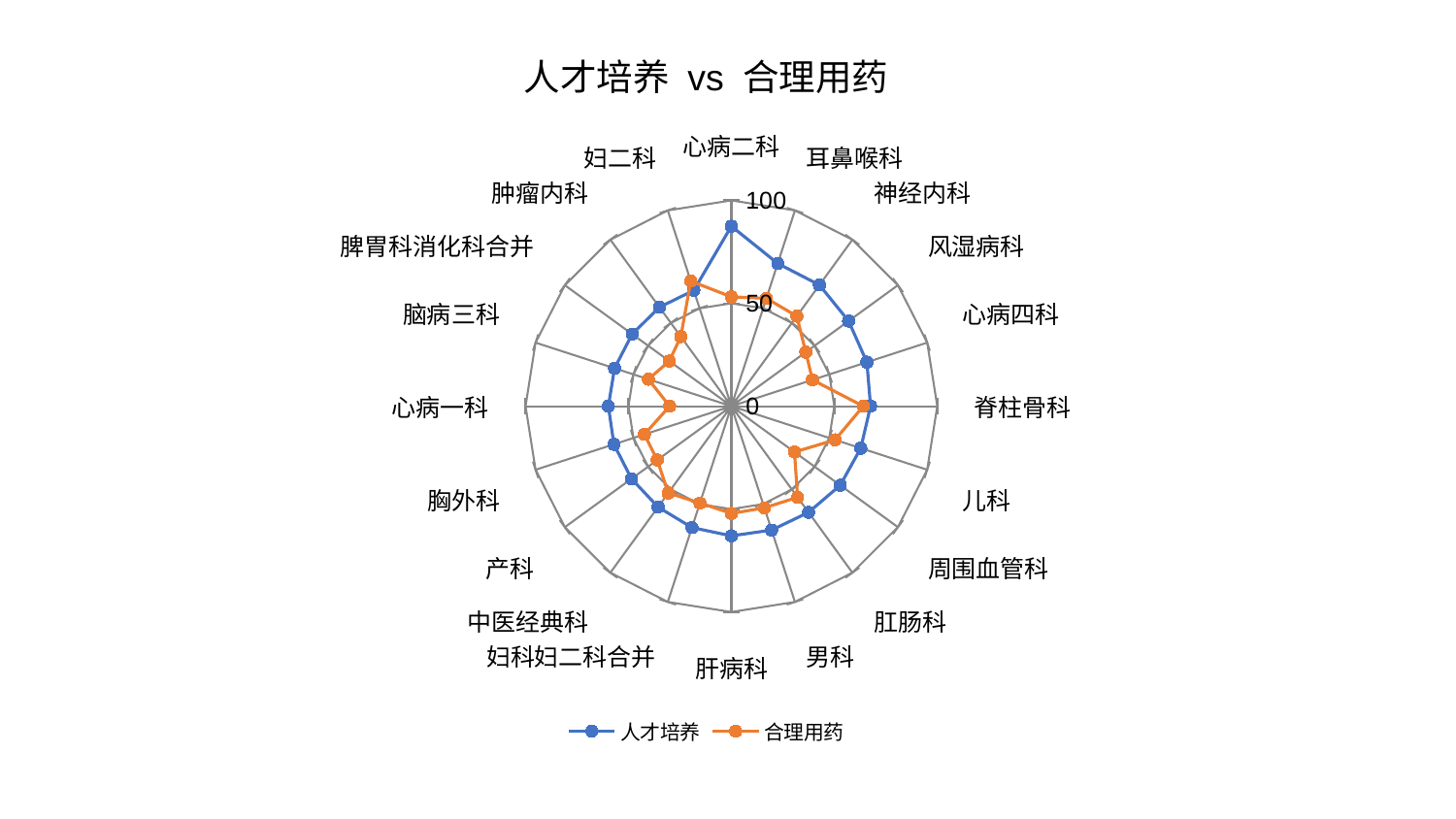

### Chart: 人才培养 vs 合理用药

| Category | 人才培养 | 合理用药 |
|---|---|---|
| 心病二科 | 87.47034847419407 | 53.12870481424645 |
| 耳鼻喉科 | 72.91538625723489 | 55.108491997072505 |
| 神经内科 | 72.7849735363078 | 54.08054494442165 |
| 风湿病科 | 70.39502053697642 | 44.69885344595647 |
| 心病四科 | 69.20366859710943 | 41.424465296707965 |
| 脊柱骨科 | 67.60662708272875 | 64.07695150608272 |
| 儿科 | 66.09541534761401 | 52.9723187951036 |
| 周围血管科 | 65.37409751927201 | 37.91839883486412 |
| 肛肠科 | 63.796444333650605 | 54.74370149963262 |
| 男科 | 63.288235429496524 | 51.95398467102343 |
| 肝病科 | 63.00526015752701 | 52.12702128982471 |
| 妇科妇二科合并 | 62.02278104706892 | 49.4978744208022 |
| 中医经典科 | 60.578220436010035 | 52.141311589570485 |
| 产科 | 60.0083405699957 | 44.5106519131521 |
| 胸外科 | 60.0055523227118 | 44.45350691827492 |
| 心病一科 | 59.76143002475288 | 30.00696823799408 |
| 脑病三科 | 59.659041504672615 | 42.40600646219652 |
| 脾胃科消化科合并 | 59.59604769624295 | 37.296134888111105 |
| 肿瘤内科 | 59.44352912787199 | 41.7861831892871 |
| 妇二科 | 59.16870197985654 | 63.90587396861257 |
90